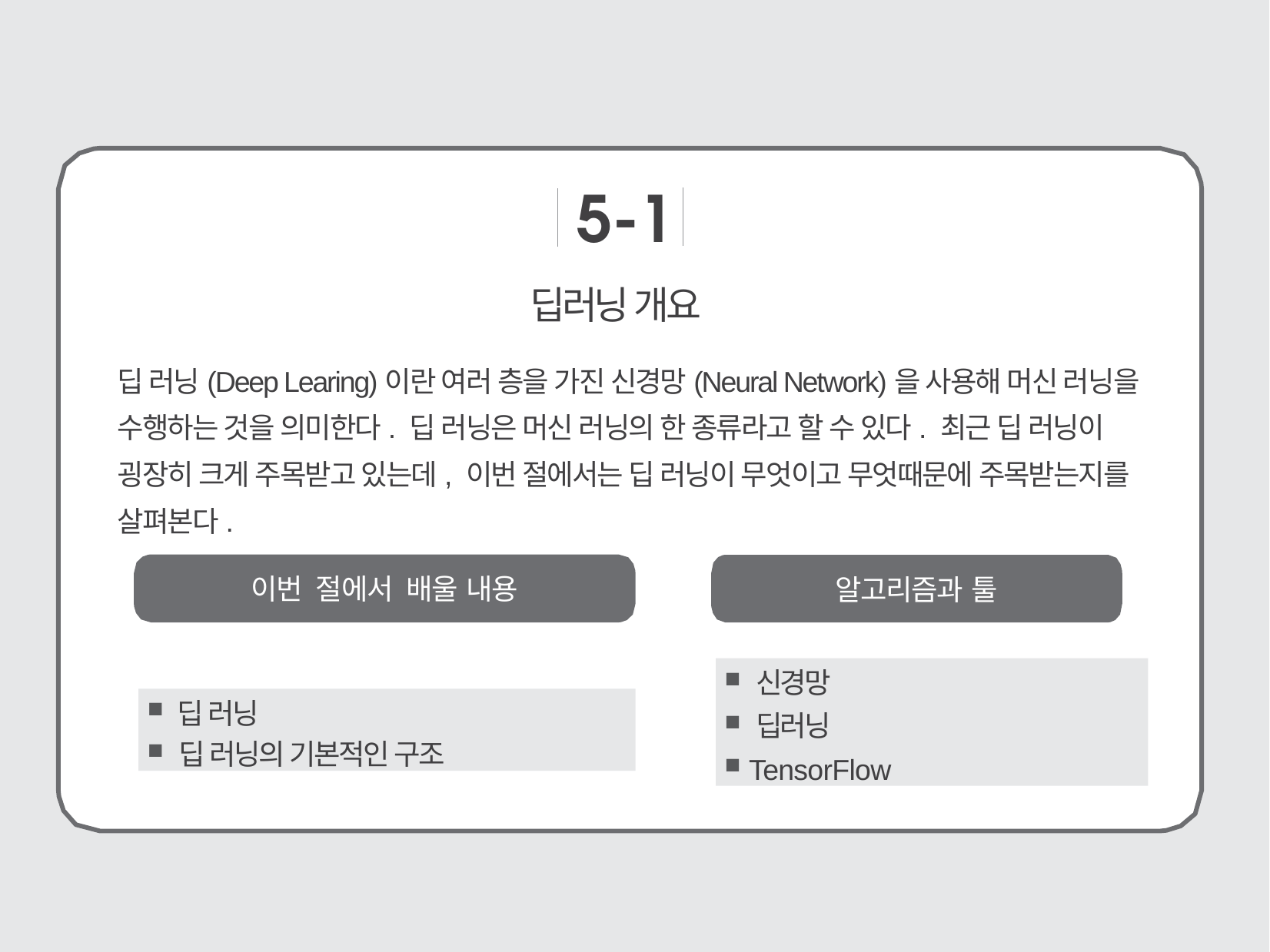

5-1

# 딥러닝 개요

딥 러닝(Deep Learing)이란 여러 층을 가진 신경망(Neural Network)을 사용해 머신 러닝을 수행하는 것을 의미한다. 딥 러닝은 머신 러닝의 한 종류라고 할 수 있다. 최근 딥 러닝이 굉장히 크게 주목받고 있는데, 이번 절에서는 딥 러닝이 무엇이고 무엇때문에 주목받는지를 살펴본다.
이번  절에서  배울 내용
알고리즘과 툴
 신경망
 딥러닝
 TensorFlow
 딥 러닝
 딥 러닝의 기본적인 구조